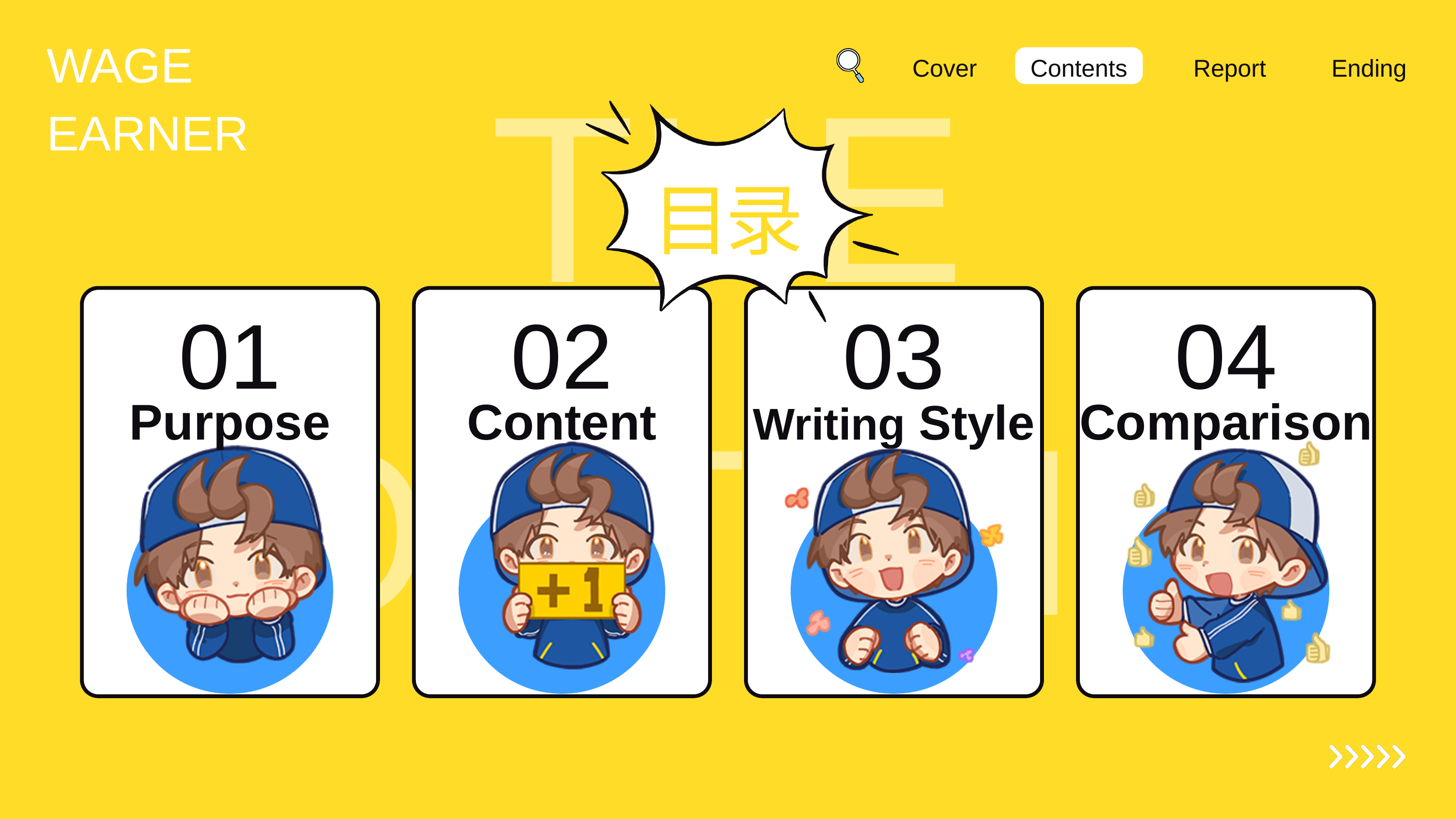

THE CONTENTS
WAGE EARNER

Cover
Contents
Report
Ending

目录
01
Purpose
02
Content
03
Writing Style
04
Comparison